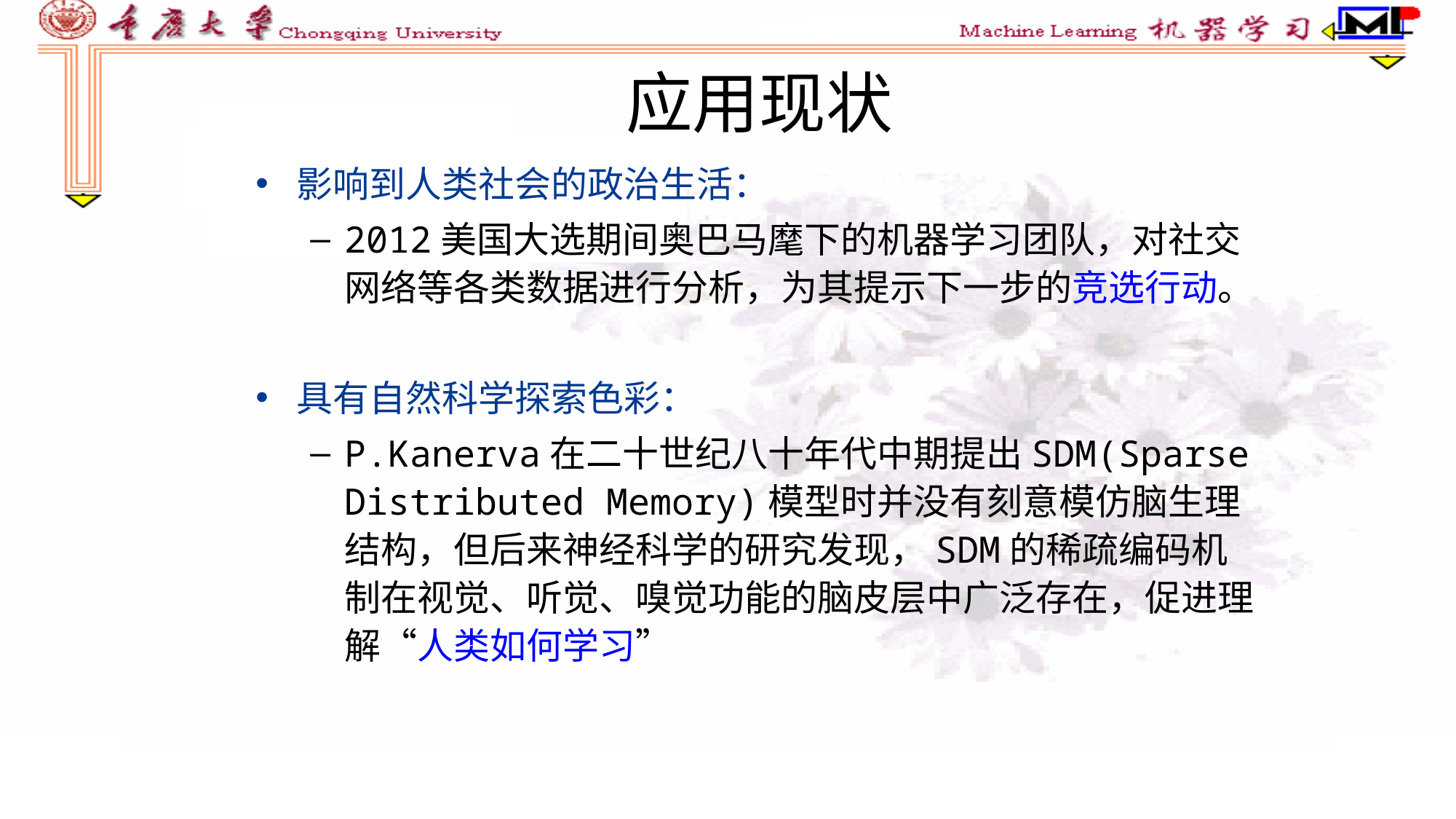

# 应用现状
影响到人类社会的政治生活：
2012美国大选期间奥巴马麾下的机器学习团队，对社交网络等各类数据进行分析，为其提示下一步的竞选行动。

具有自然科学探索色彩：
P.Kanerva在二十世纪八十年代中期提出SDM(Sparse Distributed Memory)模型时并没有刻意模仿脑生理结构，但后来神经科学的研究发现，SDM的稀疏编码机制在视觉、听觉、嗅觉功能的脑皮层中广泛存在，促进理解“人类如何学习”